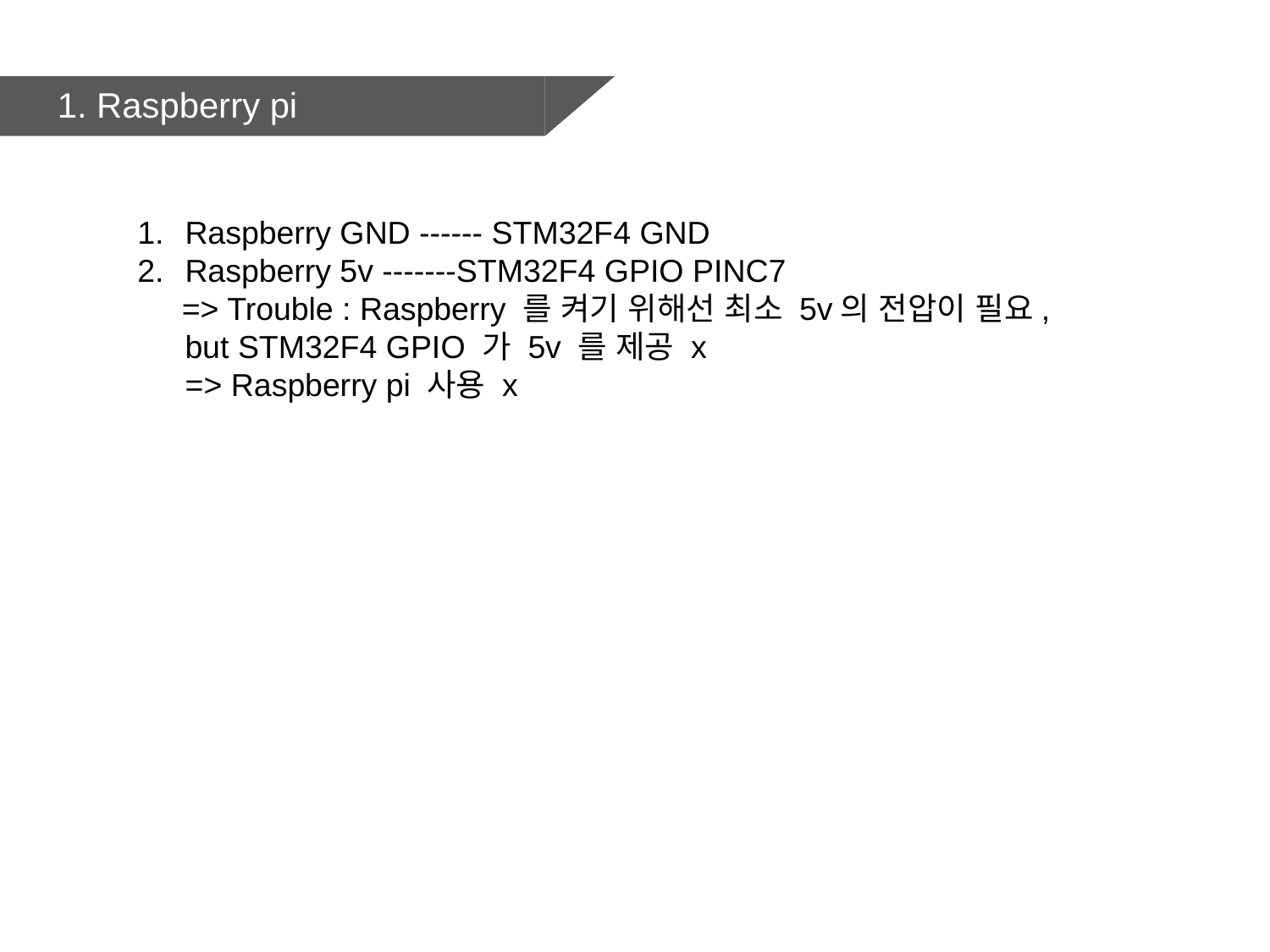

1. Raspberry pi
Raspberry GND ------ STM32F4 GND
Raspberry 5v -------STM32F4 GPIO PINC7
     => Trouble : Raspberry 를 켜기 위해선 최소 5v의 전압이 필요, but STM32F4 GPIO 가 5v 를 제공 x
	=> Raspberry pi 사용 x